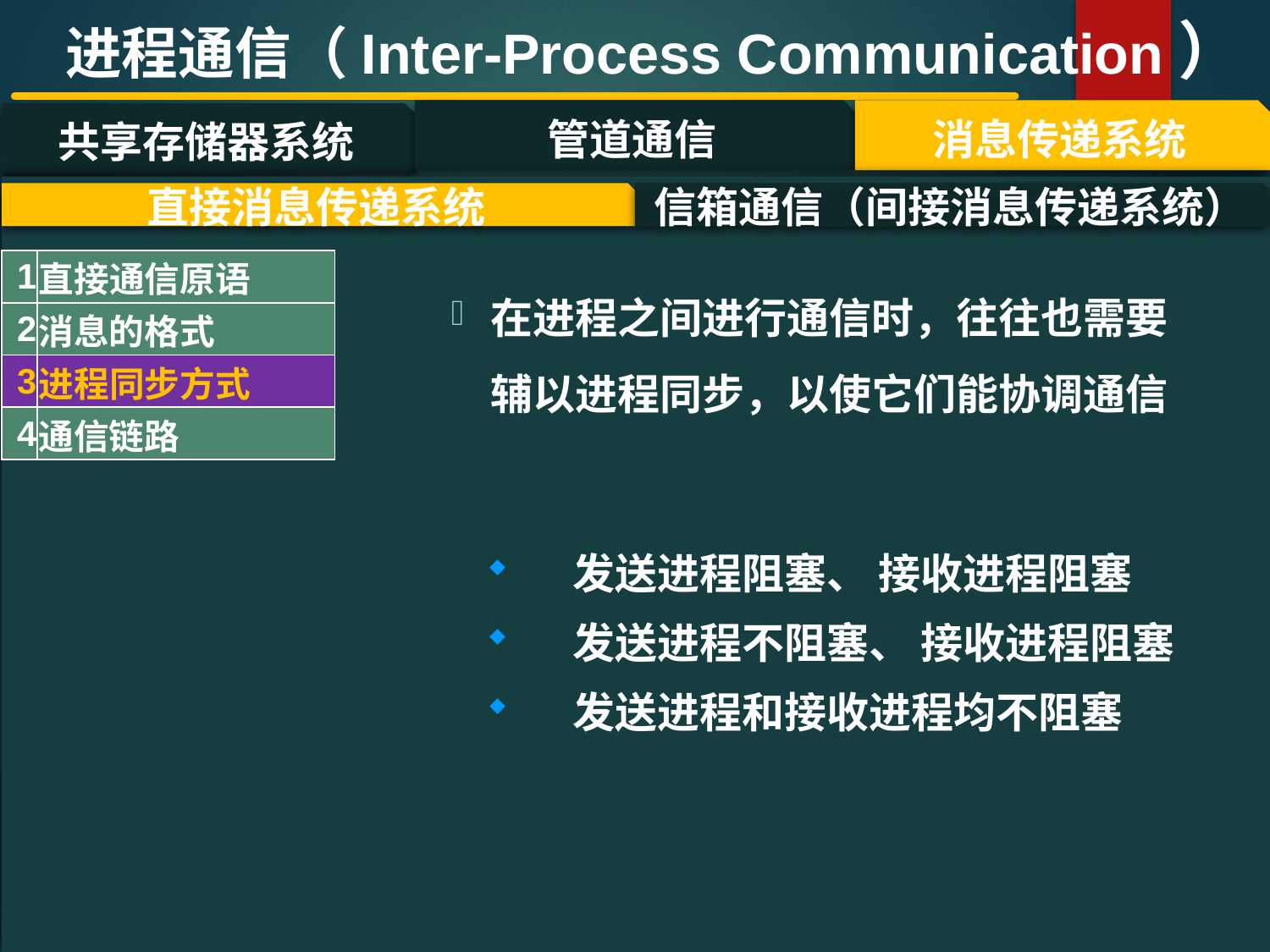

进程通信（Inter-Process Communication）
管道通信
消息传递系统
共享存储器系统
#
直接消息传递系统
信箱通信（间接消息传递系统）
| 1 | 直接通信原语 |
| --- | --- |
| 2 | 消息的格式 |
| 3 | 进程同步方式 |
| 4 | 通信链路 |
在进程之间进行通信时，往往也需要辅以进程同步，以使它们能协调通信

发送进程阻塞、 接收进程阻塞
发送进程不阻塞、 接收进程阻塞
发送进程和接收进程均不阻塞